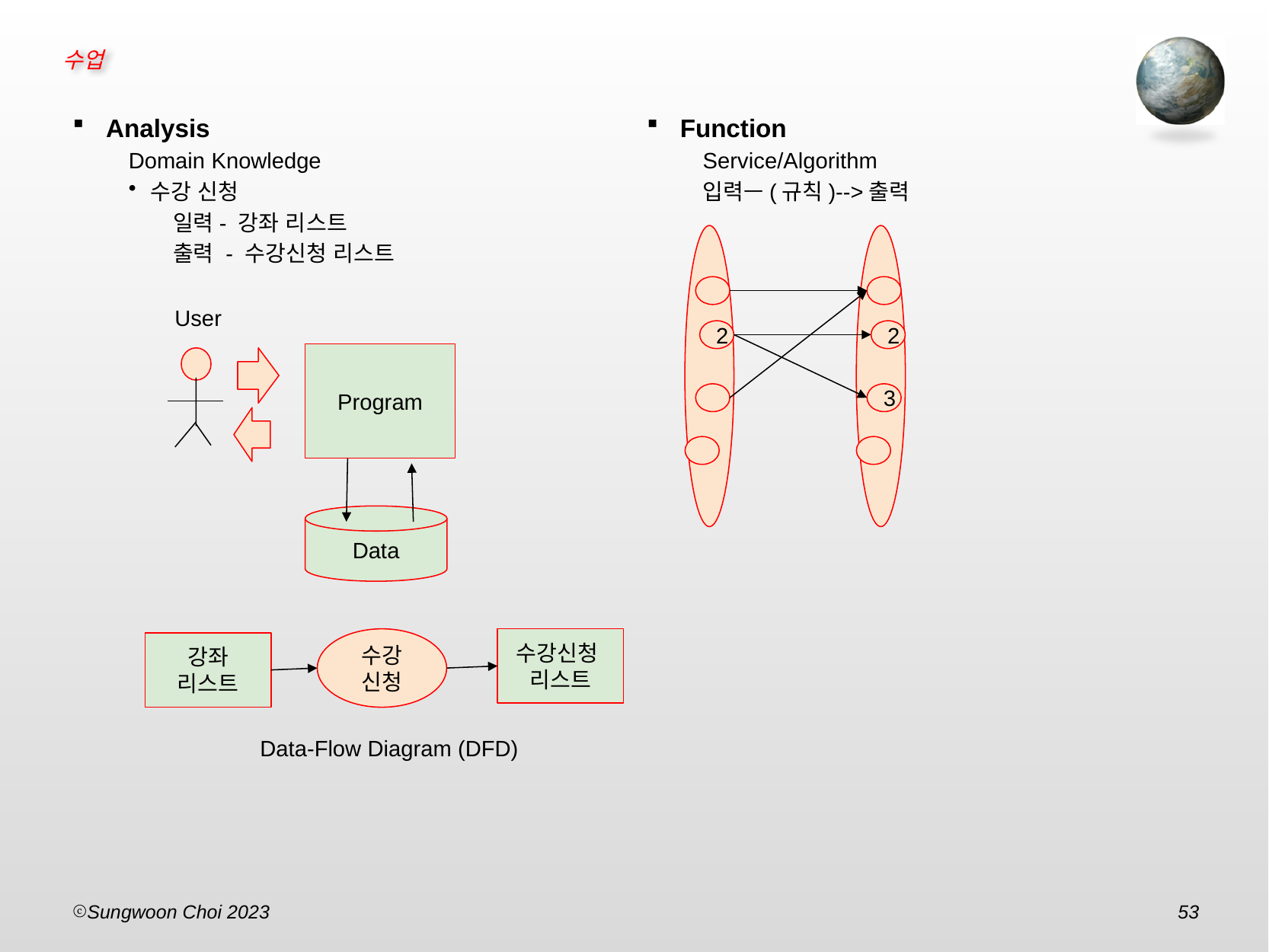

Function
Service/Algorithm
입력—(규칙)-->출력

Analysis
Domain Knowledge
수강 신청
일력- 강좌 리스트
출력 - 수강신청 리스트

User
2
2
Program

3

Data
수강 신청
수강신청  리스트
강좌 리스트
Data-Flow Diagram (DFD)
Sungwoon Choi 2023
53